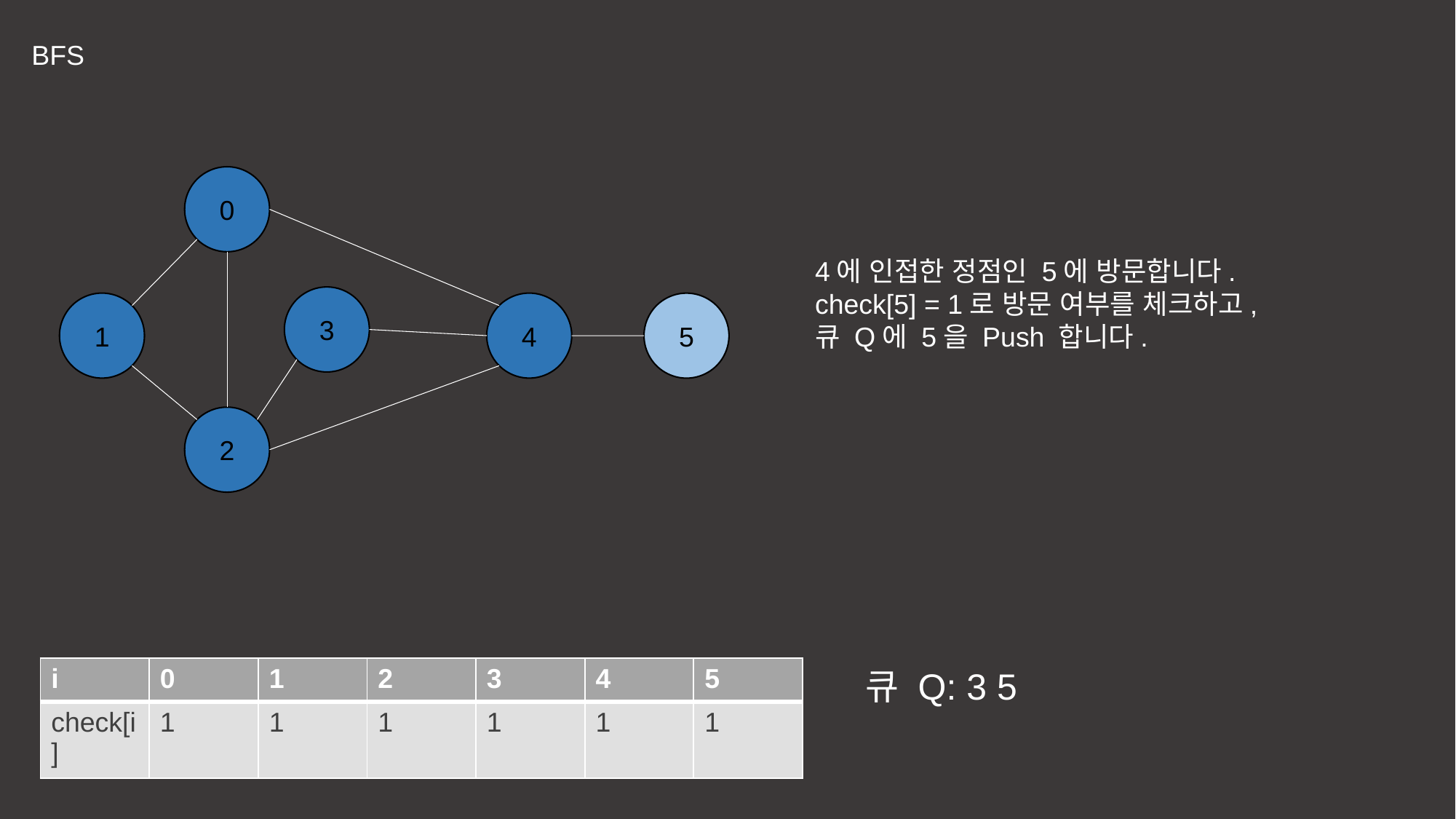

BFS
0
4에 인접한 정점인 5에 방문합니다.
check[5] = 1로 방문 여부를 체크하고,
큐 Q에 5을 Push 합니다.
3
1
4
5
2
| i | 0 | 1 | 2 | 3 | 4 | 5 |
| --- | --- | --- | --- | --- | --- | --- |
| check[i] | 1 | 1 | 1 | 1 | 1 | 1 |
큐 Q: 3 5